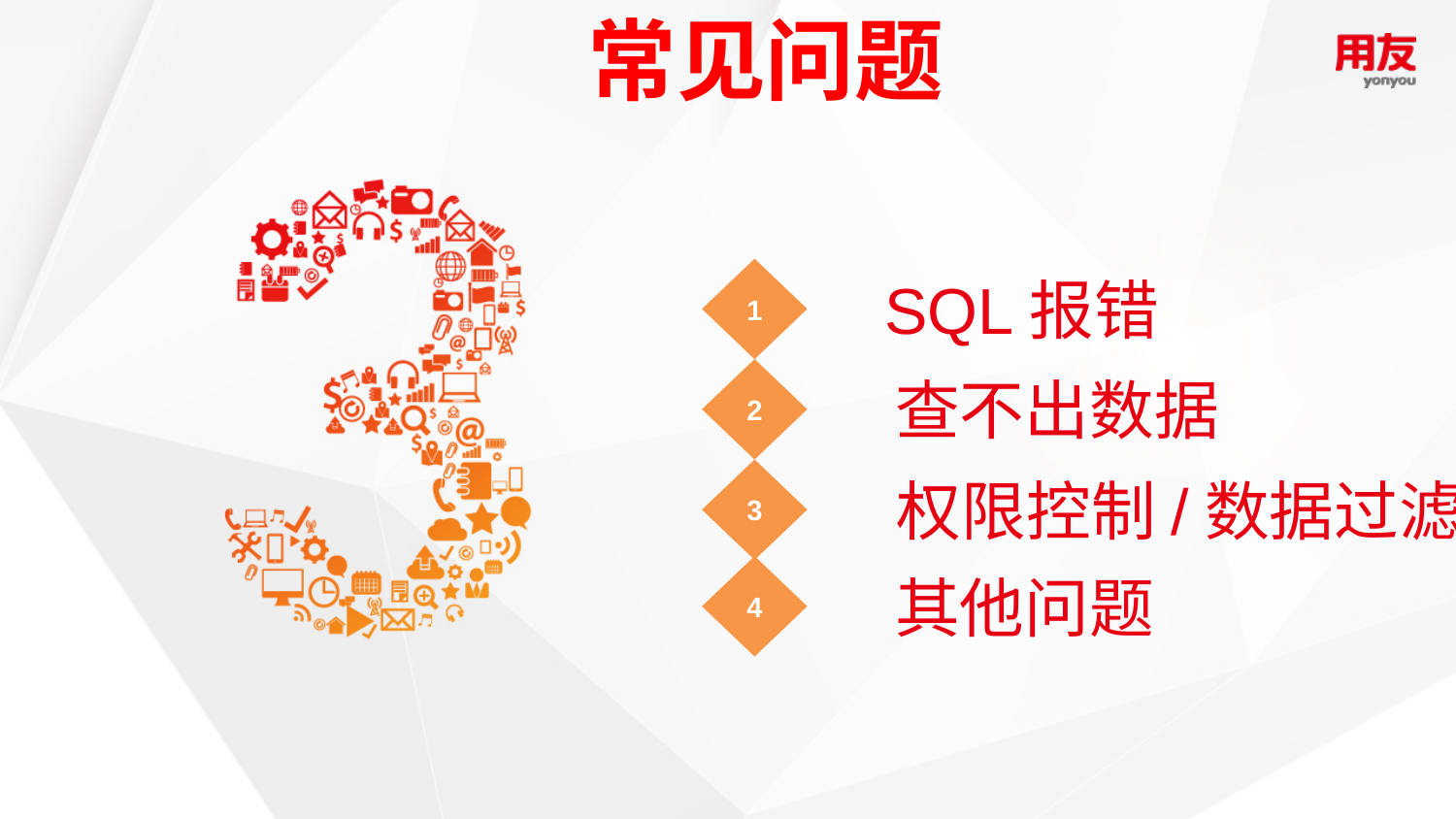

常见问题
1
SQL报错
2
查不出数据
3
权限控制/数据过滤
4
其他问题